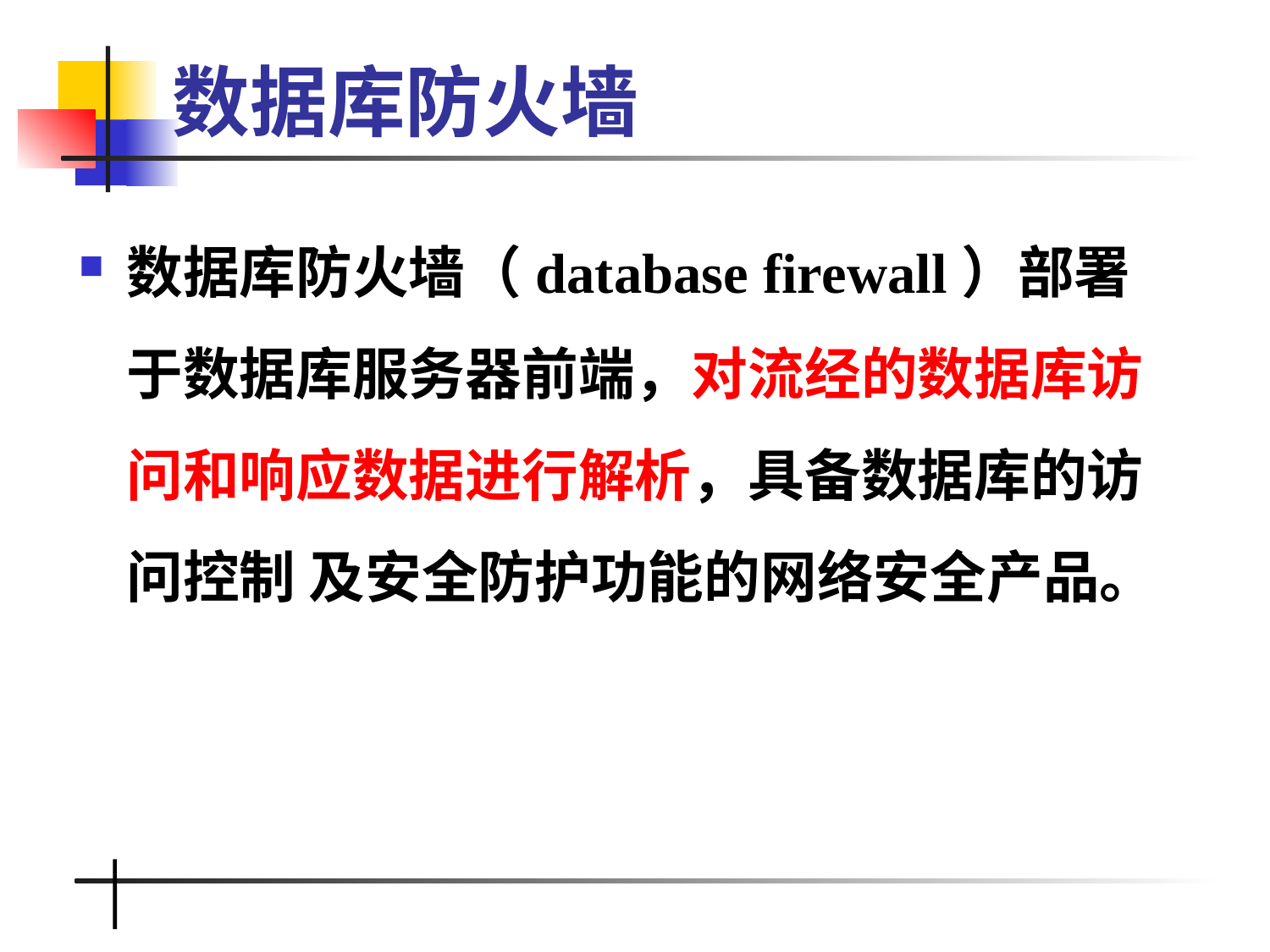

# 数据库防火墙
数据库防火墙（database firewall）部署于数据库服务器前端，对流经的数据库访问和响应数据进行解析，具备数据库的访问控制 及安全防护功能的网络安全产品。